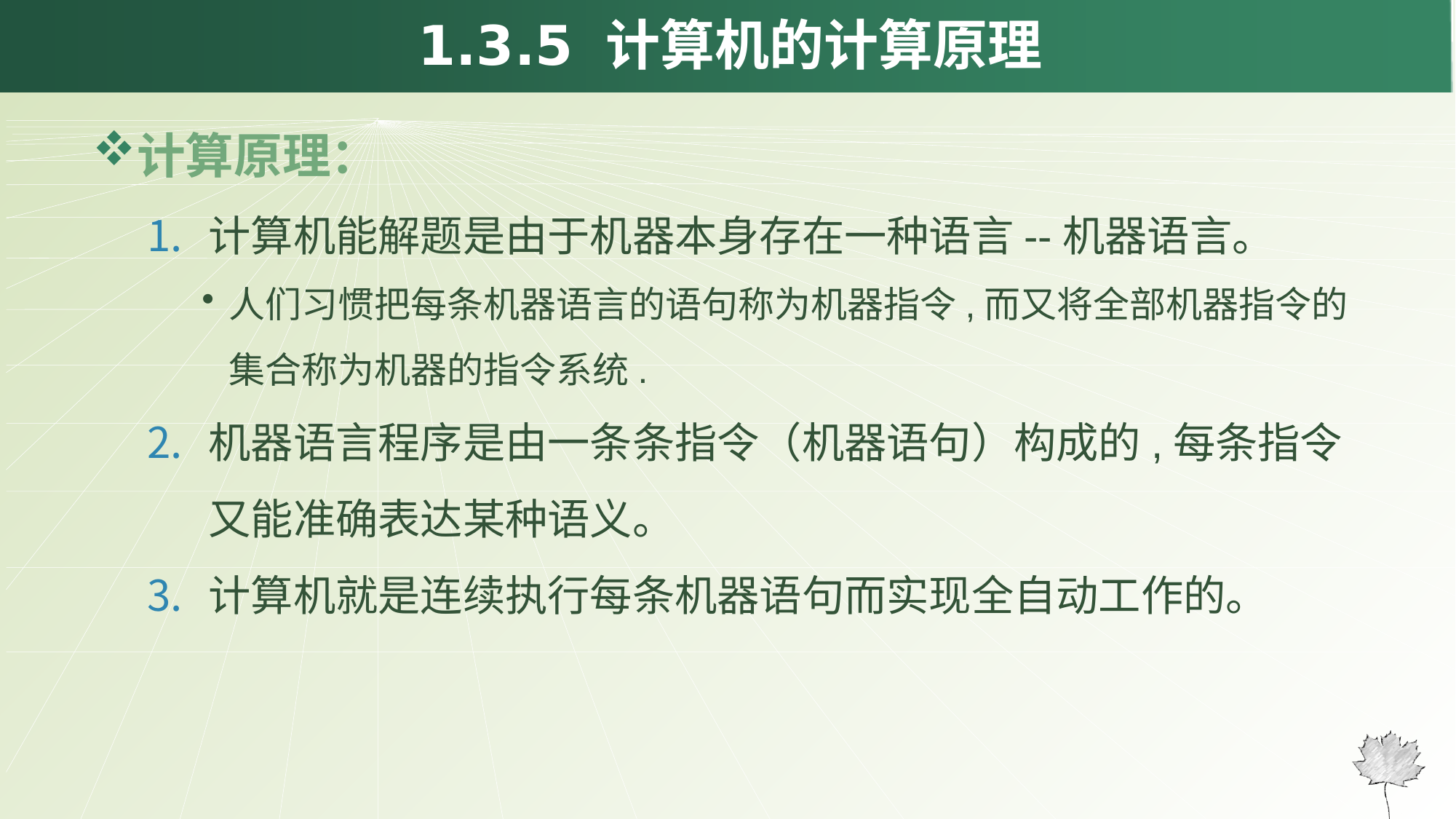

1.3.5 计算机的计算原理
计算原理：
计算机能解题是由于机器本身存在一种语言--机器语言。
人们习惯把每条机器语言的语句称为机器指令,而又将全部机器指令的集合称为机器的指令系统.
机器语言程序是由一条条指令（机器语句）构成的,每条指令又能准确表达某种语义。
计算机就是连续执行每条机器语句而实现全自动工作的。